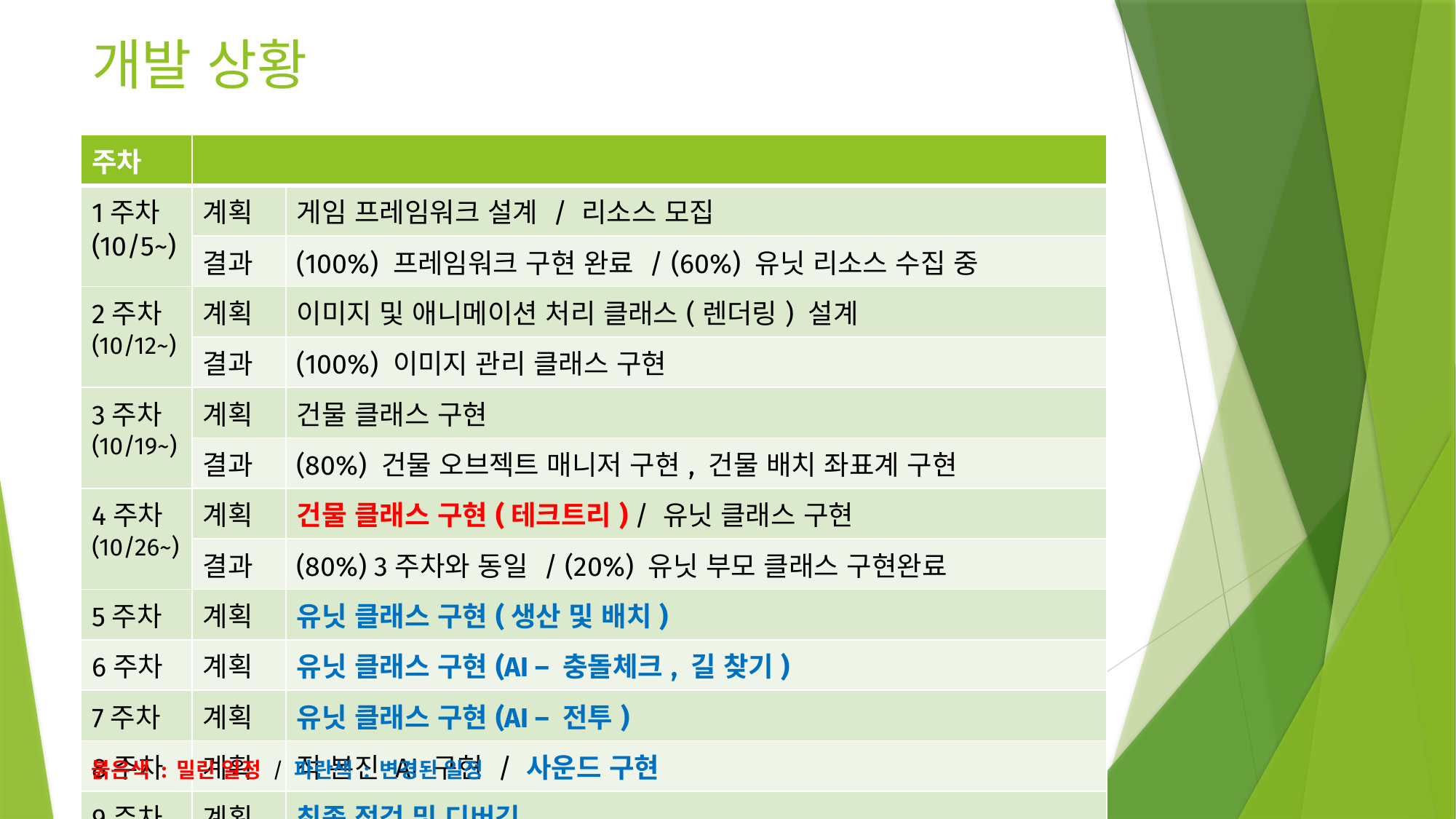

# 개발 상황
| 주차 |  |  |
| --- | --- | --- |
| 1주차 (10/5~) | 계획 | 게임 프레임워크 설계 / 리소스 모집 |
|  | 결과 | (100%) 프레임워크 구현 완료 / (60%) 유닛 리소스 수집 중 |
| 2주차 (10/12~) | 계획 | 이미지 및 애니메이션 처리 클래스(렌더링) 설계 |
|  | 결과 | (100%) 이미지 관리 클래스 구현 |
| 3주차 (10/19~) | 계획 | 건물 클래스 구현 |
|  | 결과 | (80%) 건물 오브젝트 매니저 구현, 건물 배치 좌표계 구현 |
| 4주차 (10/26~) | 계획 | 건물 클래스 구현(테크트리) / 유닛 클래스 구현 |
|  | 결과 | (80%) 3주차와 동일 / (20%) 유닛 부모 클래스 구현완료 |
| 5주차 | 계획 | 유닛 클래스 구현(생산 및 배치) |
| 6주차 | 계획 | 유닛 클래스 구현(AI – 충돌체크, 길 찾기) |
| 7주차 | 계획 | 유닛 클래스 구현(AI – 전투) |
| 8주차 | 계획 | 적 본진 AI 구현 / 사운드 구현 |
| 9주차 | 계획 | 최종 점검 및 디버깅 |
붉은색 : 밀린 일정 / 파란색 : 변경된 일정